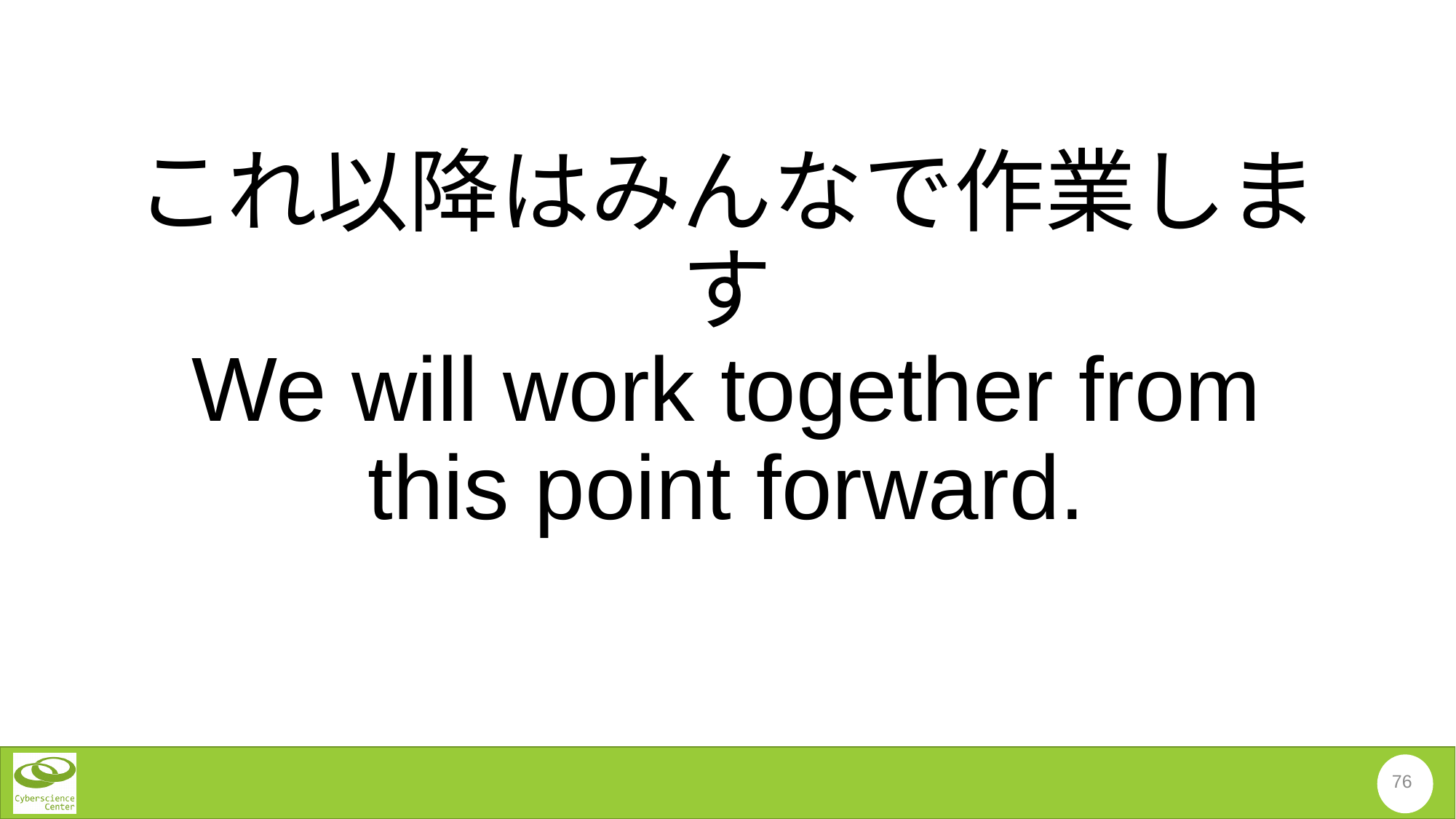

# これ以降はみんなで作業します We will work together from this point forward.

76